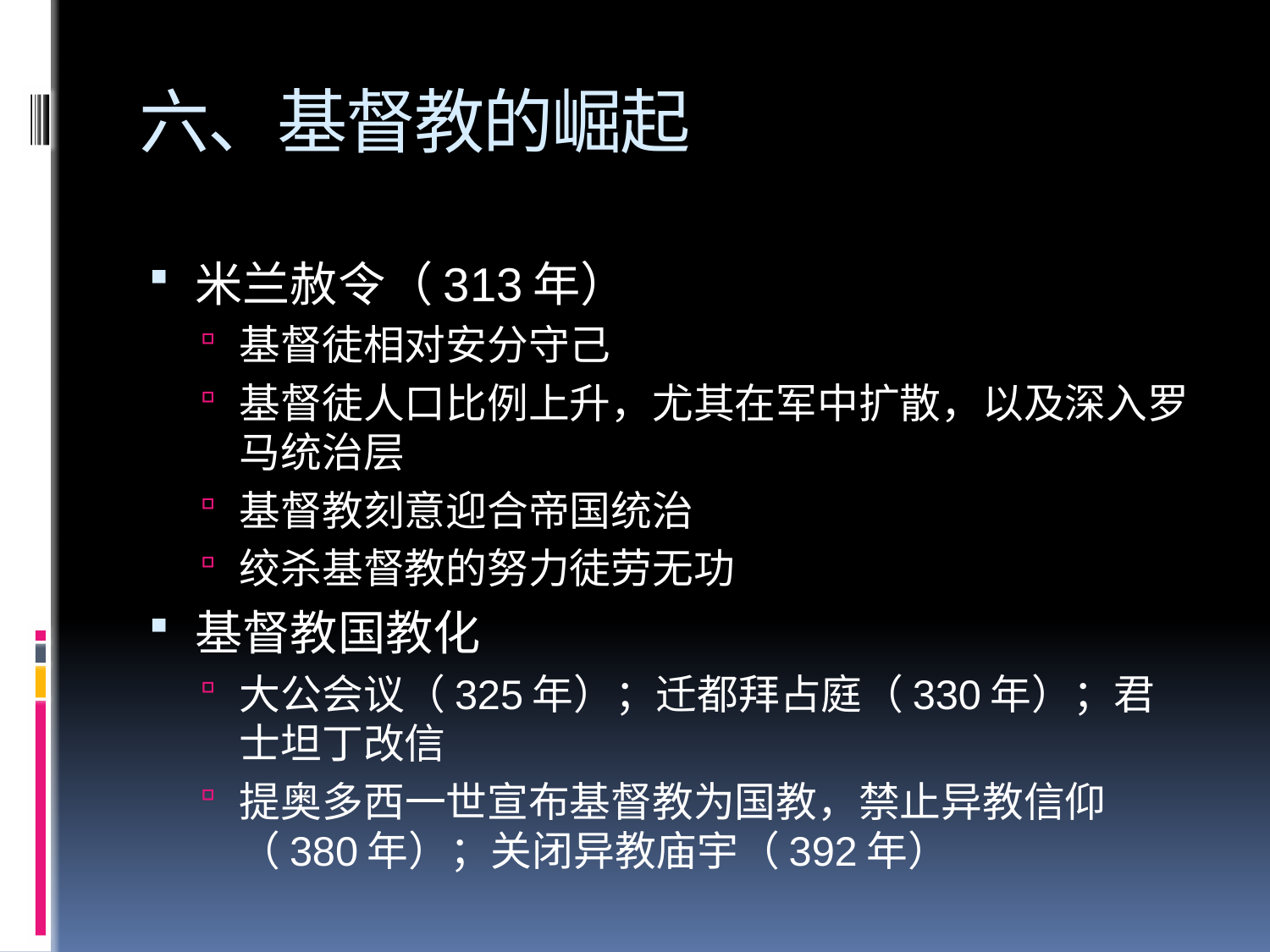

# 六、基督教的崛起
米兰赦令（313年）
基督徒相对安分守己
基督徒人口比例上升，尤其在军中扩散，以及深入罗马统治层
基督教刻意迎合帝国统治
绞杀基督教的努力徒劳无功
基督教国教化
大公会议（325年）；迁都拜占庭（330年）；君士坦丁改信
提奥多西一世宣布基督教为国教，禁止异教信仰（380年）；关闭异教庙宇（392年）